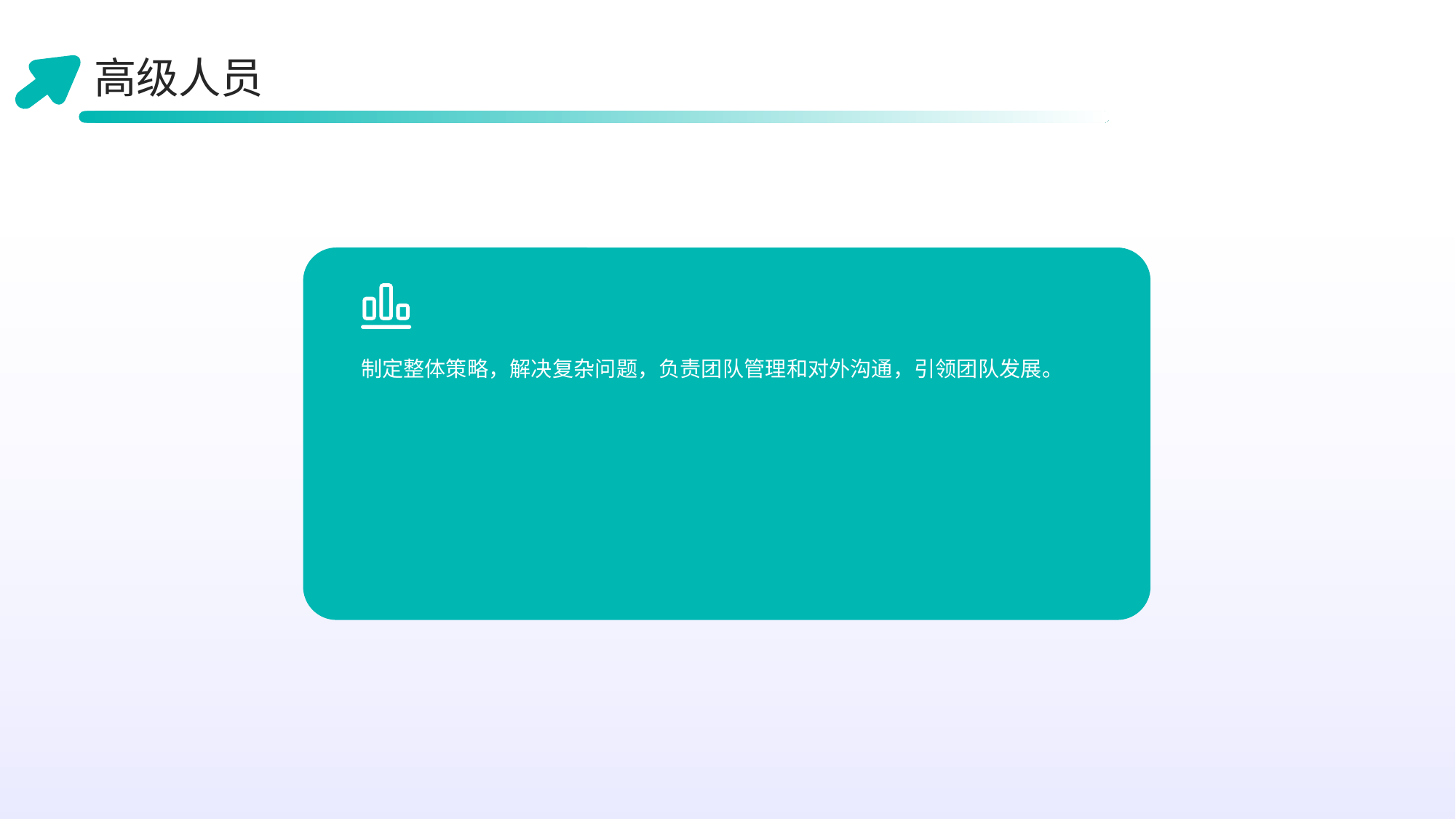

高级人员

制定整体策略，解决复杂问题，负责团队管理和对外沟通，引领团队发展。